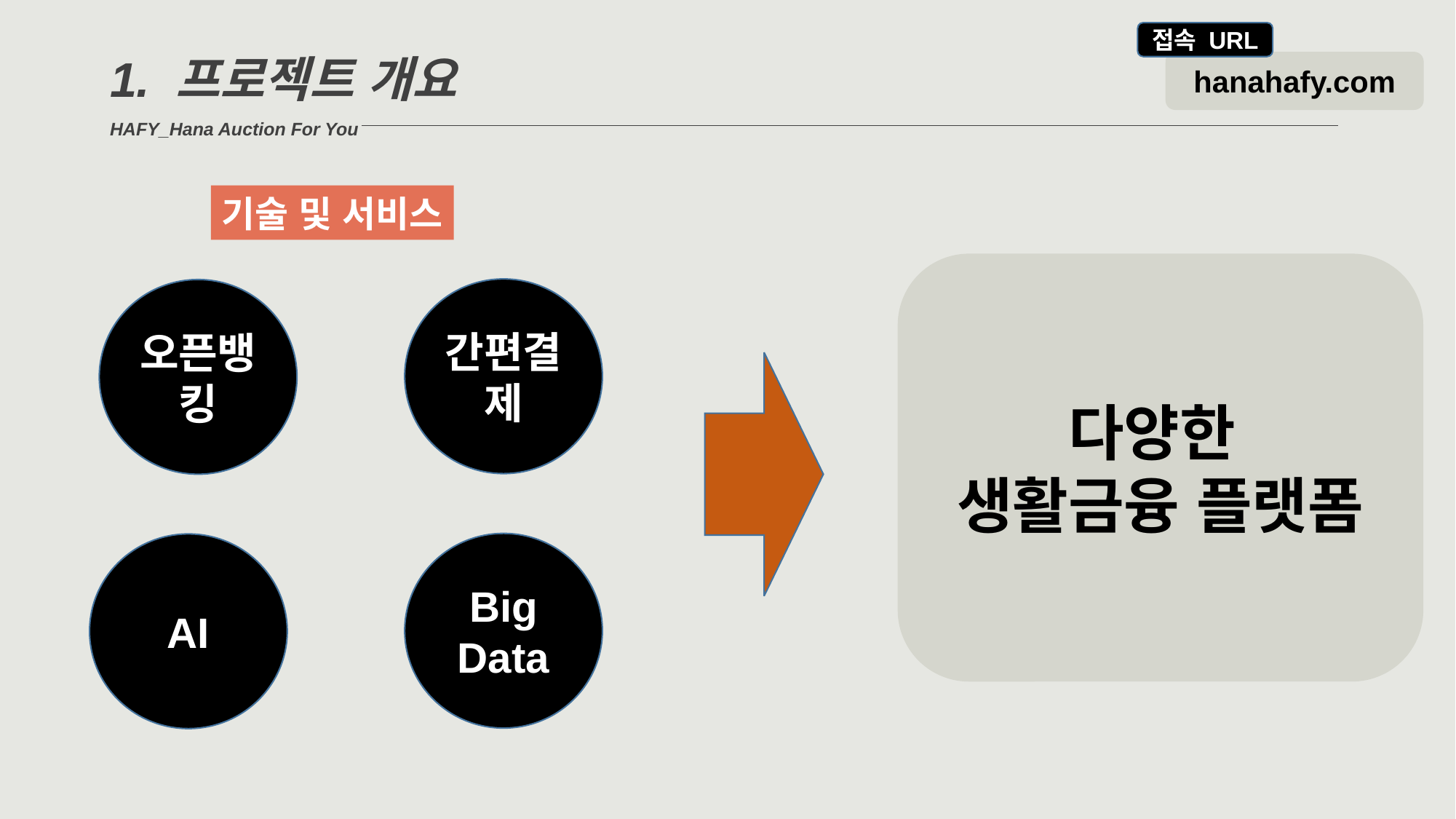

1. 프로젝트 개요
HAFY_Hana Auction For You
기술 및 서비스
다양한
생활금융 플랫폼
간편결제
오픈뱅킹

Big
Data
AI